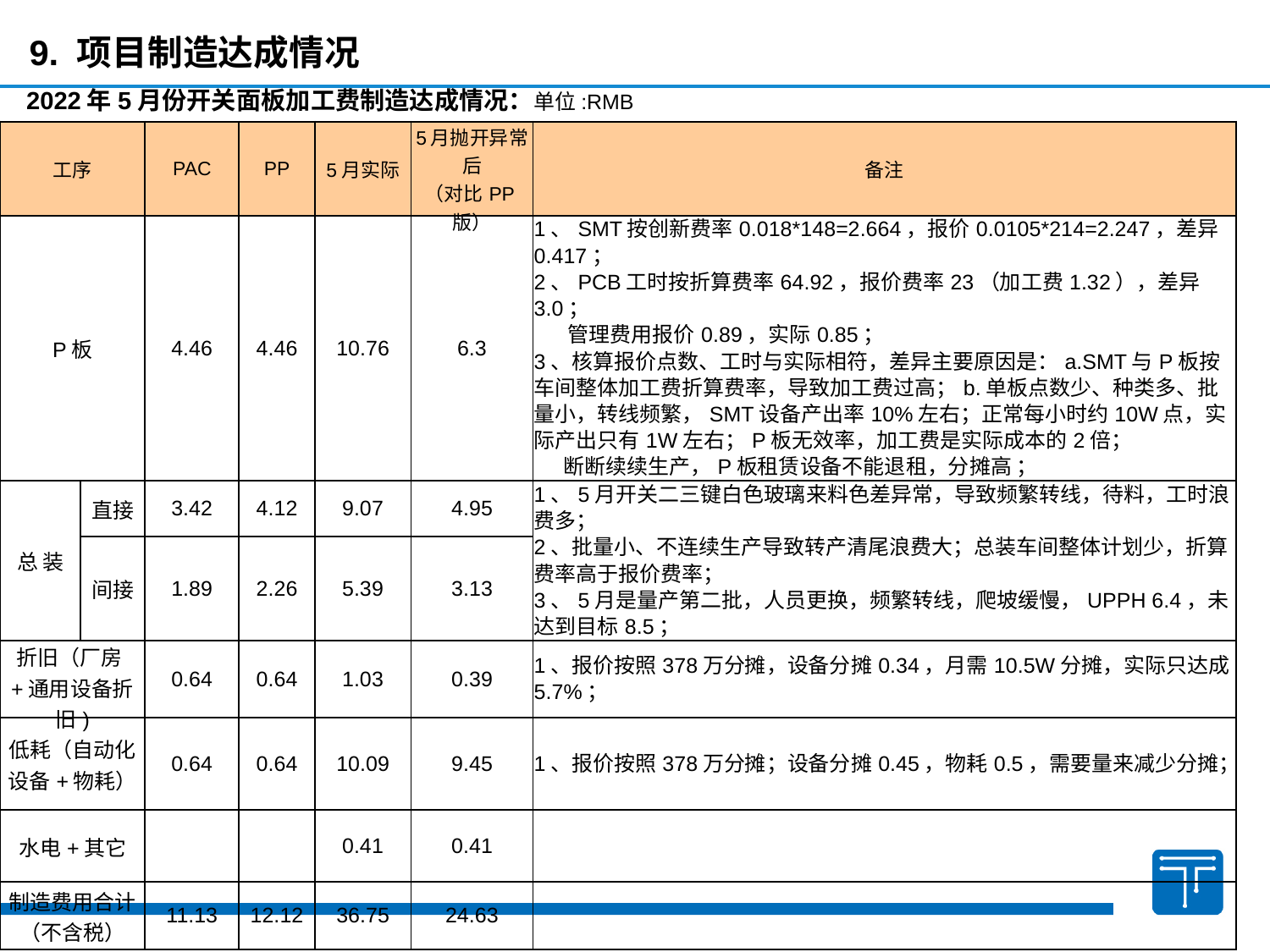

9. 项目制造达成情况
2022年5月份开关面板加工费制造达成情况：单位:RMB
| 工序 |  | PAC | PP | 5月实际 | 5月抛开异常后 （对比PP版） | 备注 |
| --- | --- | --- | --- | --- | --- | --- |
| P板 |  | 4.46 | 4.46 | 10.76 | 6.3 | 1、SMT按创新费率0.018\*148=2.664，报价0.0105\*214=2.247，差异0.417； 2、PCB工时按折算费率64.92，报价费率23（加工费1.32），差异3.0； 管理费用报价0.89，实际0.85； 3、核算报价点数、工时与实际相符，差异主要原因是：a.SMT与P板按车间整体加工费折算费率，导致加工费过高；b.单板点数少、种类多、批量小，转线频繁，SMT设备产出率10%左右；正常每小时约10W点，实际产出只有1W左右；P板无效率，加工费是实际成本的2倍； 断断续续生产，P板租赁设备不能退租，分摊高 ； |
| 总 装 | 直接 | 3.42 | 4.12 | 9.07 | 4.95 | 1、5月开关二三键白色玻璃来料色差异常，导致频繁转线，待料，工时浪费多； 2、批量小、不连续生产导致转产清尾浪费大；总装车间整体计划少，折算费率高于报价费率； 3、5月是量产第二批，人员更换，频繁转线，爬坡缓慢，UPPH 6.4，未达到目标8.5； |
|  | 间接 | 1.89 | 2.26 | 5.39 | 3.13 |  |
| 折旧（厂房+通用设备折旧) |  | 0.64 | 0.64 | 1.03 | 0.39 | 1、报价按照378万分摊，设备分摊0.34，月需10.5W分摊，实际只达成5.7%； |
| 低耗（自动化设备+物耗） |  | 0.64 | 0.64 | 10.09 | 9.45 | 1、报价按照378万分摊；设备分摊0.45，物耗0.5，需要量来减少分摊； |
| 水电+其它 |  |  |  | 0.41 | 0.41 |  |
| 制造费用合计 （不含税） |  | 11.13 | 12.12 | 36.75 | 24.63 |  |